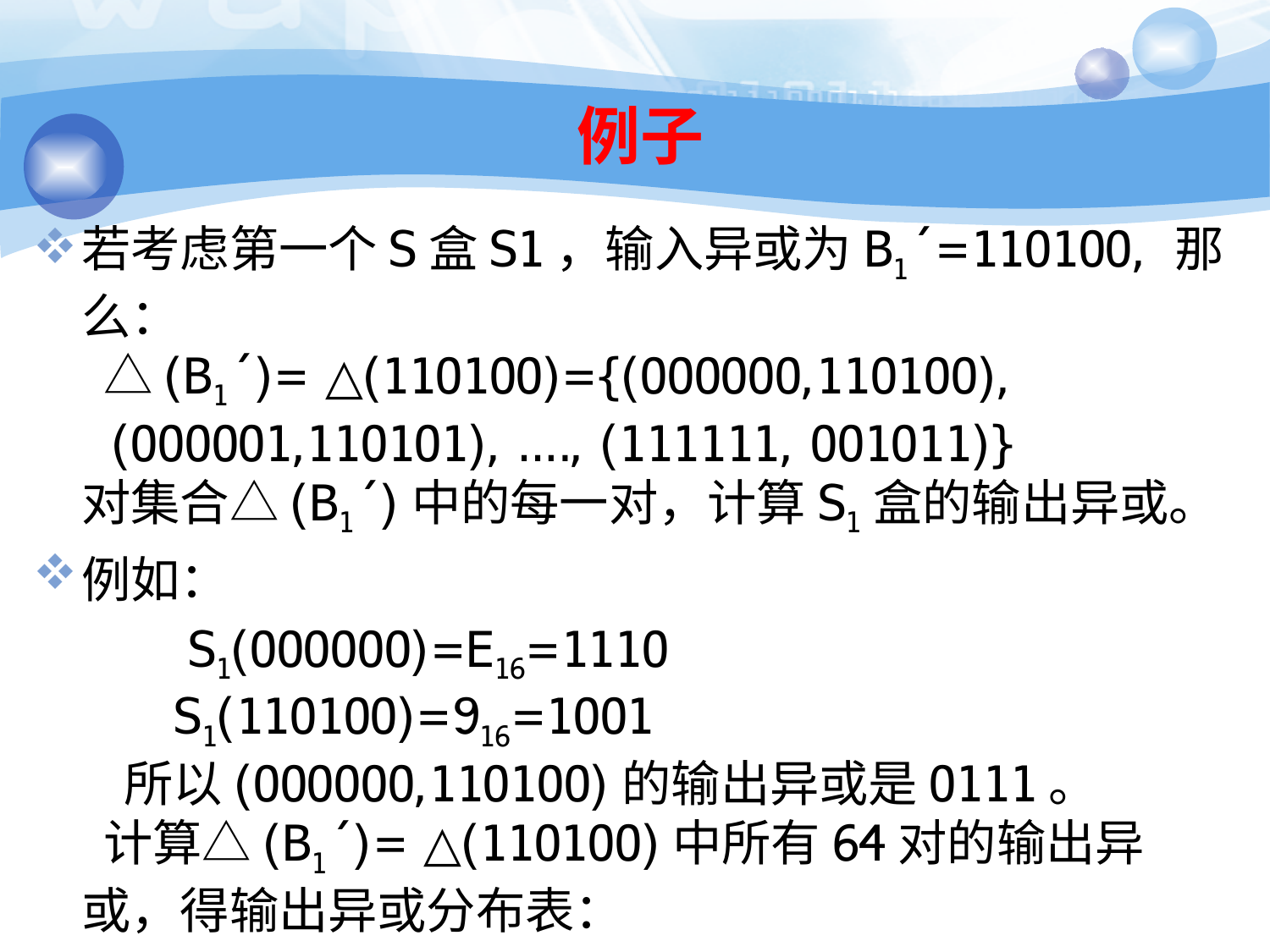

# 例子
若考虑第一个S盒S1，输入异或为B1´=110100, 那么：
  △(B1´)= △(110100)={(000000,110100),
  (000001,110101), …., (111111, 001011)}
对集合△(B1´)中的每一对，计算S1盒的输出异或。
例如：
          S1(000000)=E16=1110
      S1(110100)=916=1001
  所以(000000,110100)的输出异或是0111。
  计算△(B1´)= △(110100)中所有64对的输出异或，得输出异或分布表：